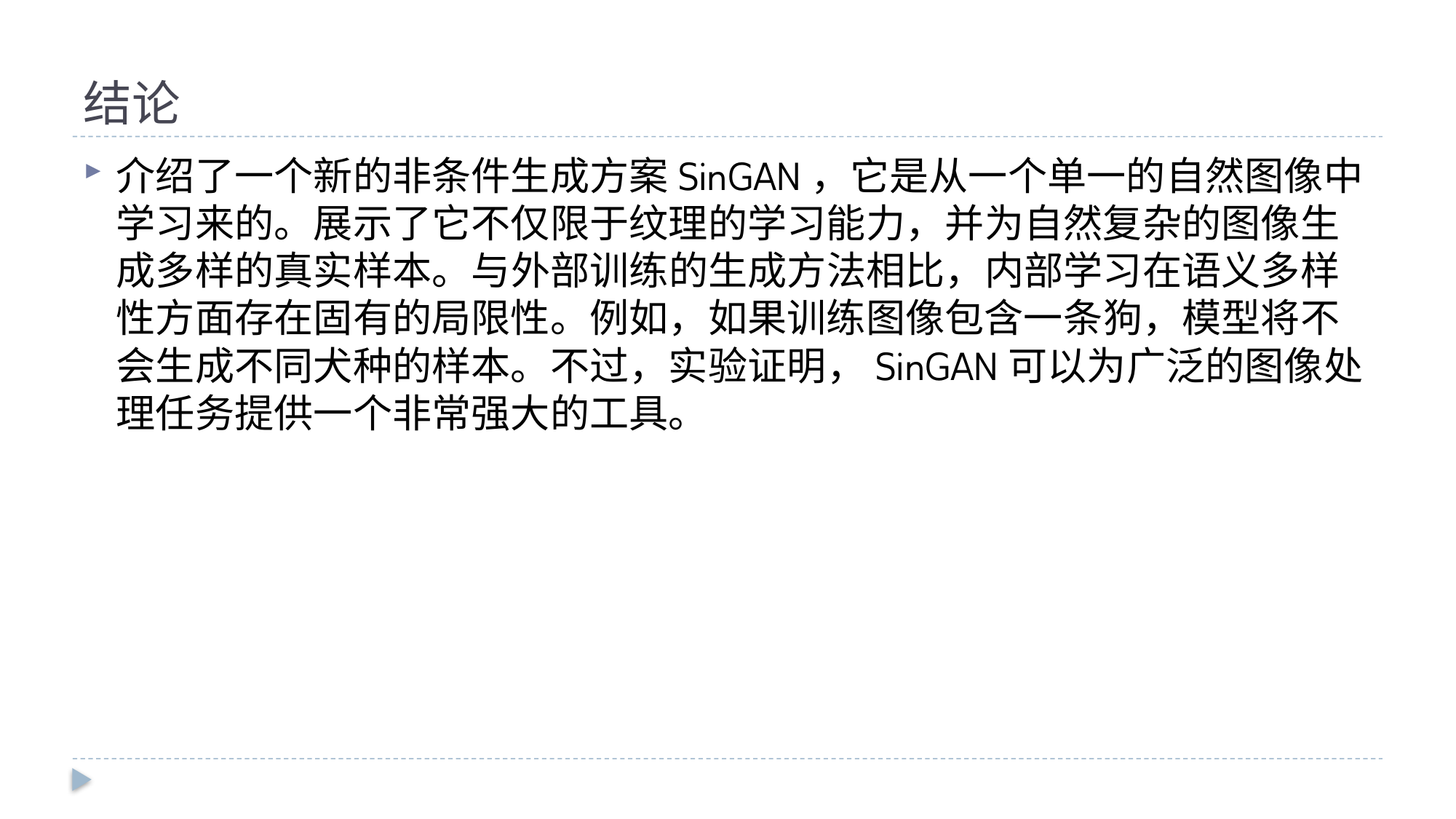

# 结论
介绍了一个新的非条件生成方案SinGAN，它是从一个单一的自然图像中学习来的。展示了它不仅限于纹理的学习能力，并为自然复杂的图像生成多样的真实样本。与外部训练的生成方法相比，内部学习在语义多样性方面存在固有的局限性。例如，如果训练图像包含一条狗，模型将不会生成不同犬种的样本。不过，实验证明，SinGAN可以为广泛的图像处理任务提供一个非常强大的工具。